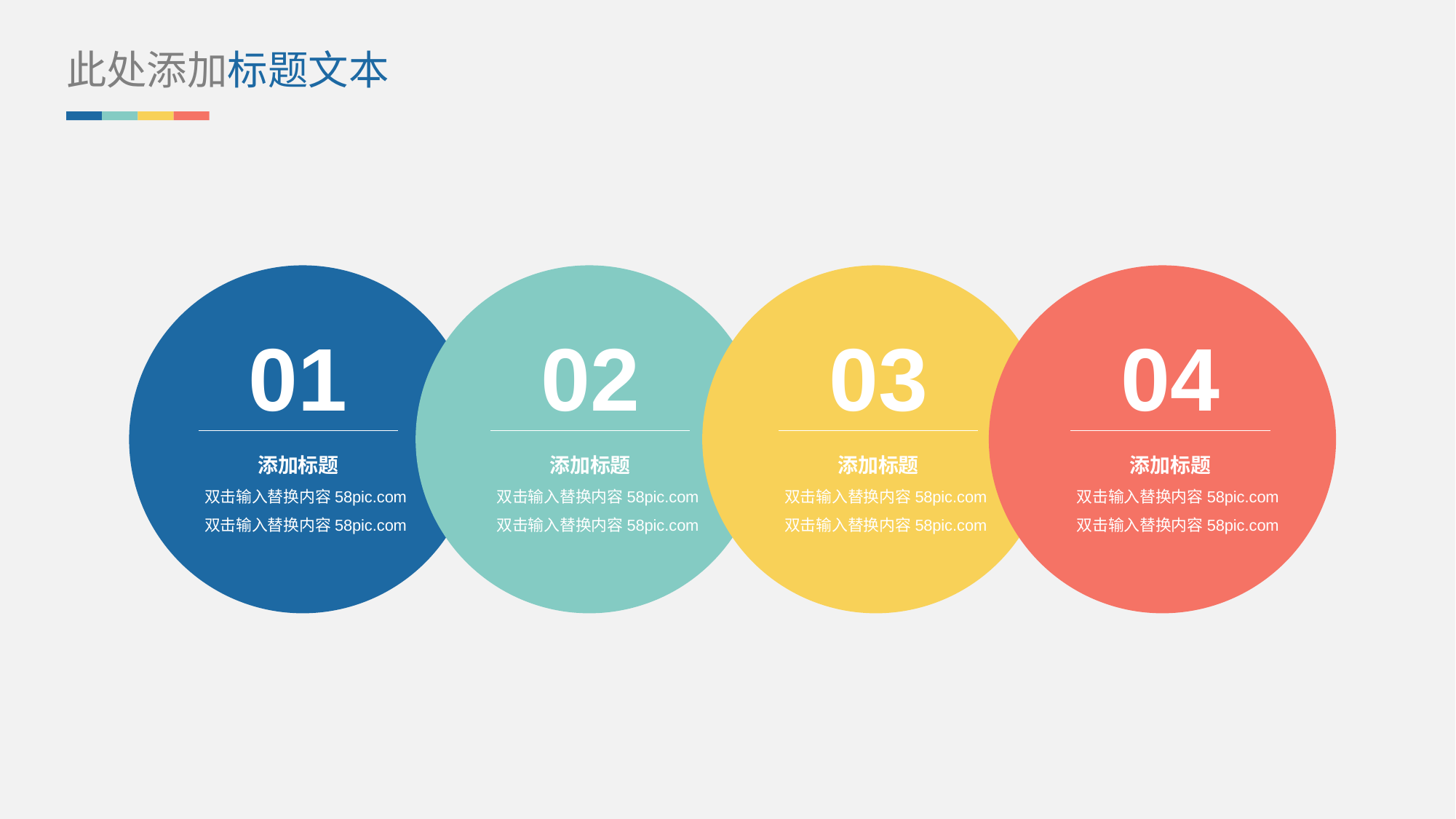

此处添加标题文本

01
02
03
04
添加标题
双击输入替换内容58pic.com
双击输入替换内容58pic.com
添加标题
双击输入替换内容58pic.com
双击输入替换内容58pic.com
添加标题
双击输入替换内容58pic.com
双击输入替换内容58pic.com
添加标题
双击输入替换内容58pic.com
双击输入替换内容58pic.com